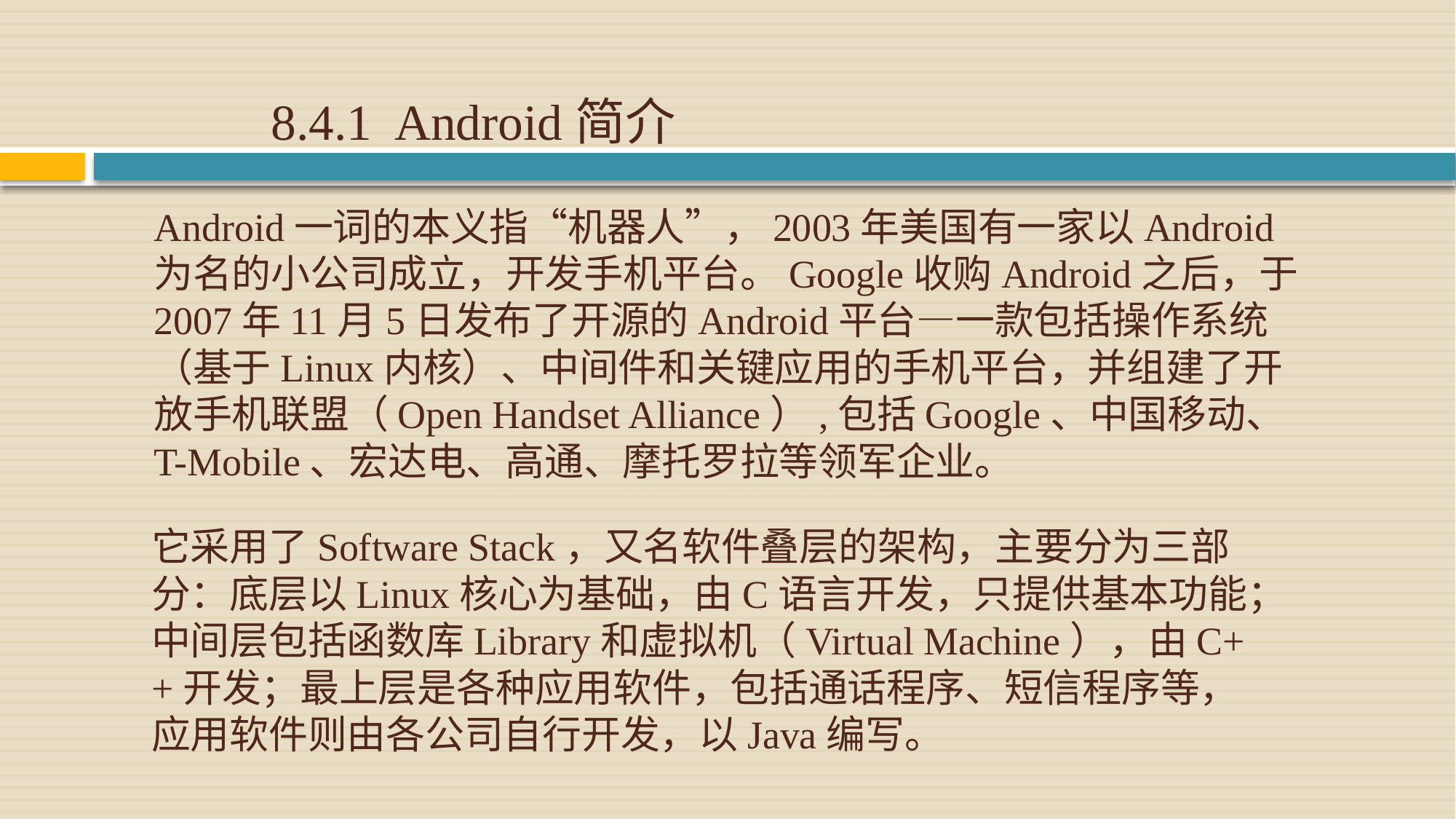

8.4.1  Android简介
# Android一词的本义指“机器人”，2003年美国有一家以Android为名的小公司成立，开发手机平台。Google收购Android之后，于2007年11月5日发布了开源的Android平台—一款包括操作系统（基于Linux内核）、中间件和关键应用的手机平台，并组建了开放手机联盟（Open Handset Alliance）,包括Google、中国移动、T-Mobile、宏达电、高通、摩托罗拉等领军企业。

它采用了Software Stack，又名软件叠层的架构，主要分为三部分：底层以Linux核心为基础，由C语言开发，只提供基本功能；中间层包括函数库Library和虚拟机（Virtual Machine），由C++开发；最上层是各种应用软件，包括通话程序、短信程序等，应用软件则由各公司自行开发，以Java编写。